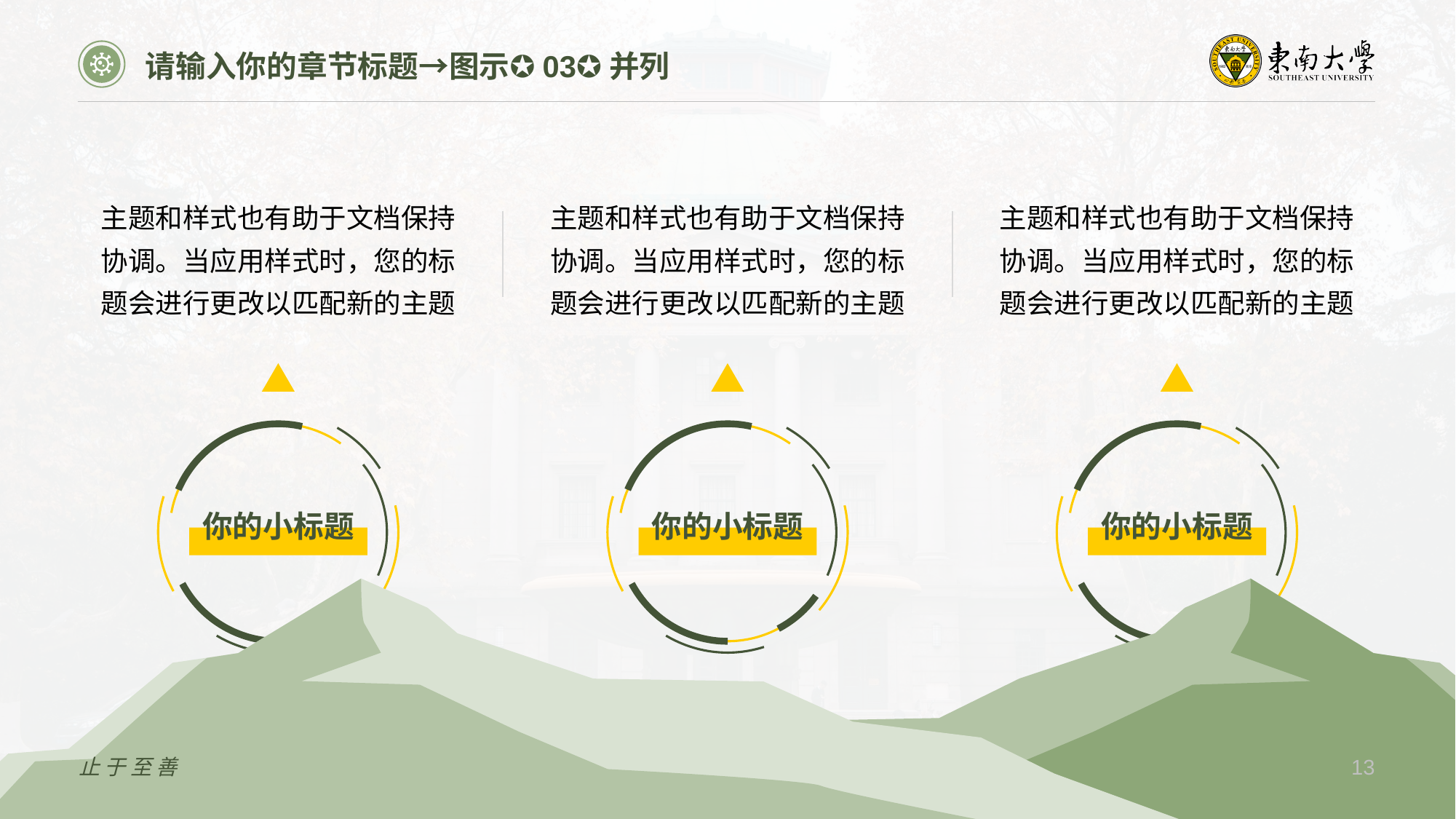

请输入你的章节标题→图示✪03✪并列
主题和样式也有助于文档保持协调。当应用样式时，您的标题会进行更改以匹配新的主题
主题和样式也有助于文档保持协调。当应用样式时，您的标题会进行更改以匹配新的主题
主题和样式也有助于文档保持协调。当应用样式时，您的标题会进行更改以匹配新的主题

你的小标题
你的小标题
你的小标题

止于至善
13